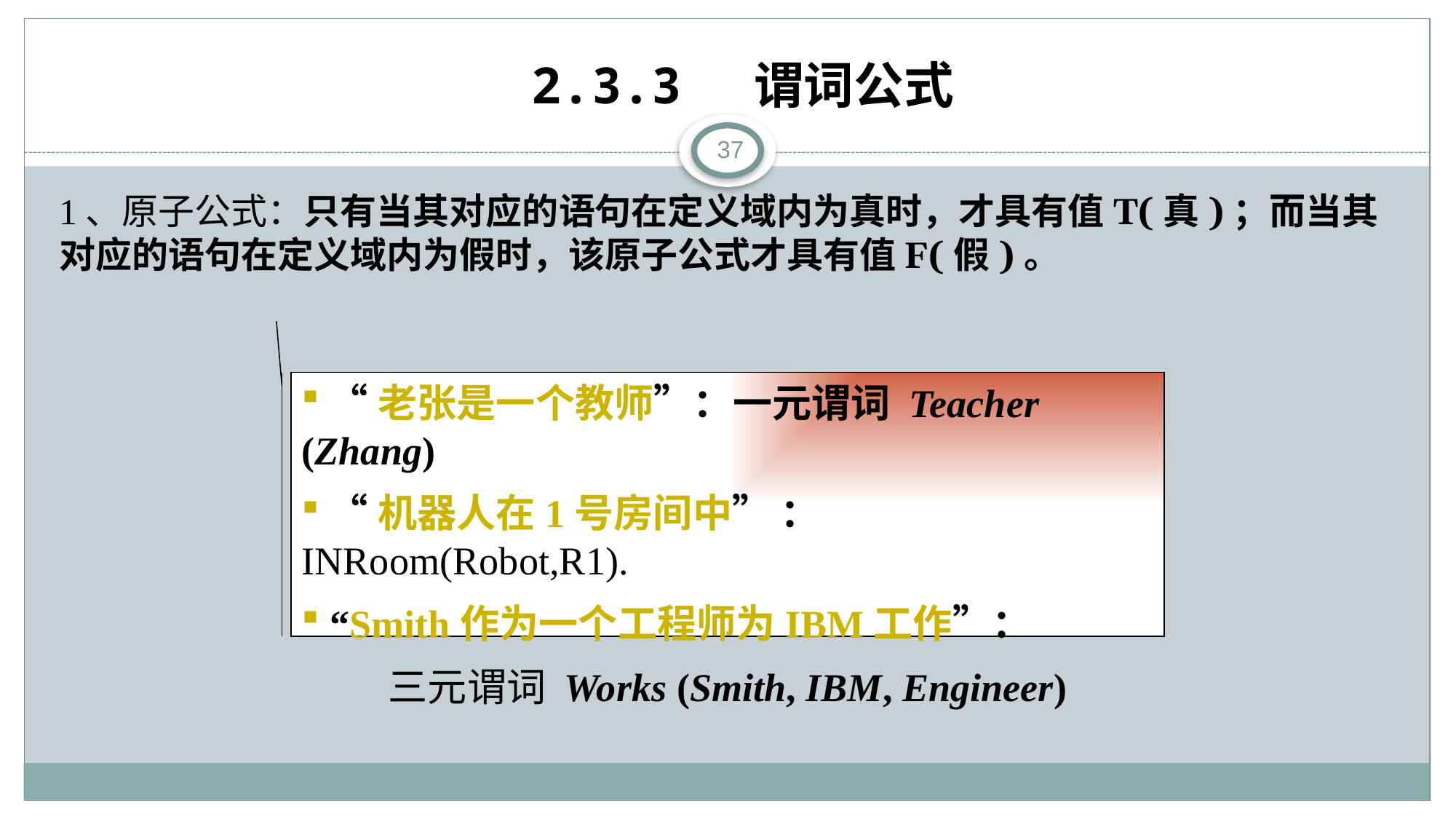

# 2.3.3  谓词公式
37
1、原子公式：只有当其对应的语句在定义域内为真时，才具有值T(真)；而当其对应的语句在定义域内为假时，该原子公式才具有值F(假)。

 “老张是一个教师”：一元谓词 Teacher (Zhang)
 “机器人在1号房间中” ：INRoom(Robot,R1).
 “Smith作为一个工程师为IBM工作”：
三元谓词 Works (Smith, IBM, Engineer)